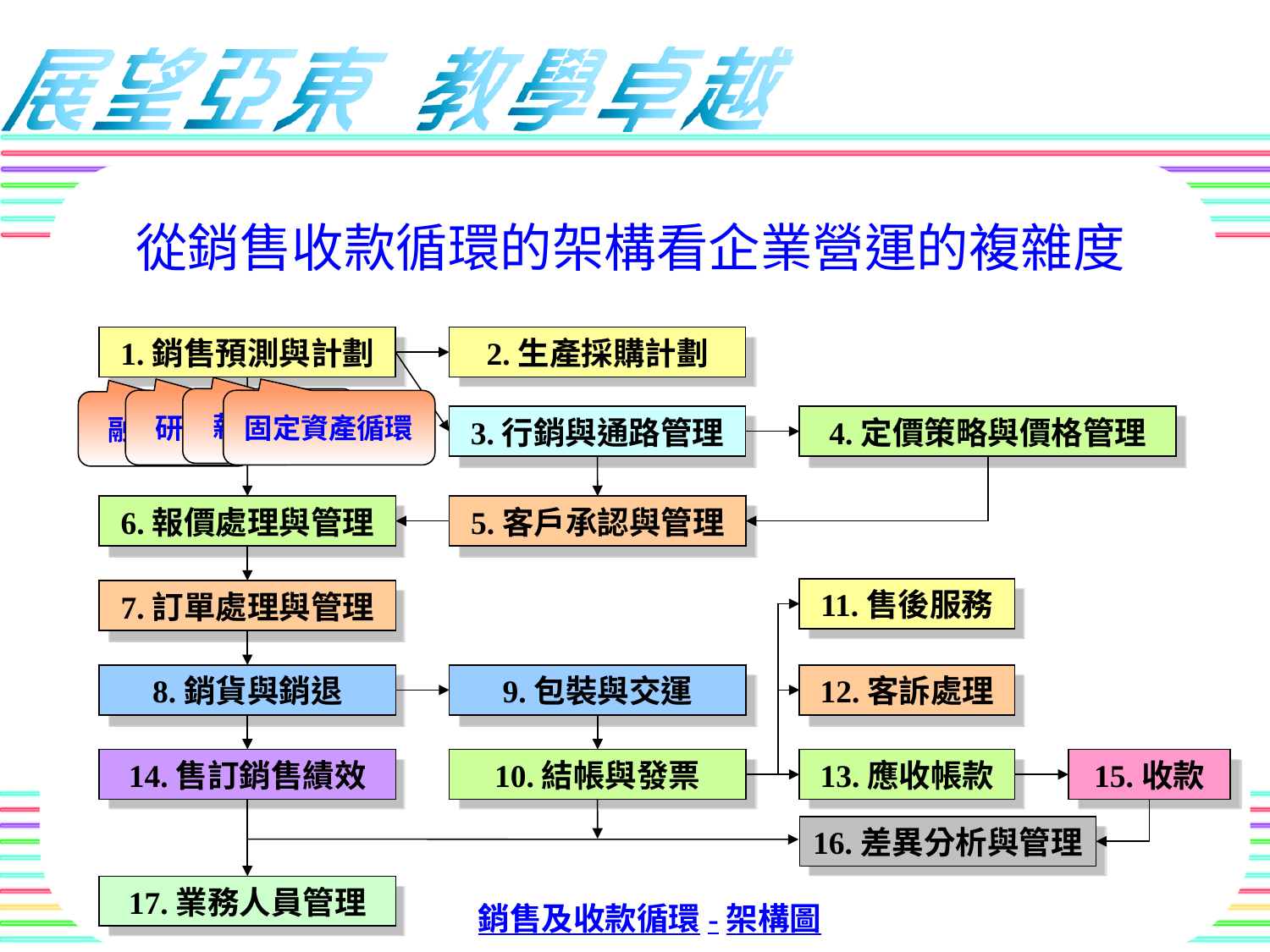

# 從銷售收款循環的架構看企業營運的複雜度

1.銷售預測與計劃
2.生產採購計劃
薪工循環
固定資產循環
研發循環
融資循環
3.行銷與通路管理
4.定價策略與價格管理
6.報價處理與管理
5.客戶承認與管理
11.售後服務
7.訂單處理與管理
8.銷貨與銷退
9.包裝與交運
12.客訴處理
14.售訂銷售績效
10.結帳與發票
13.應收帳款
15.收款

16.差異分析與管理

17.業務人員管理
銷售及收款循環-架構圖